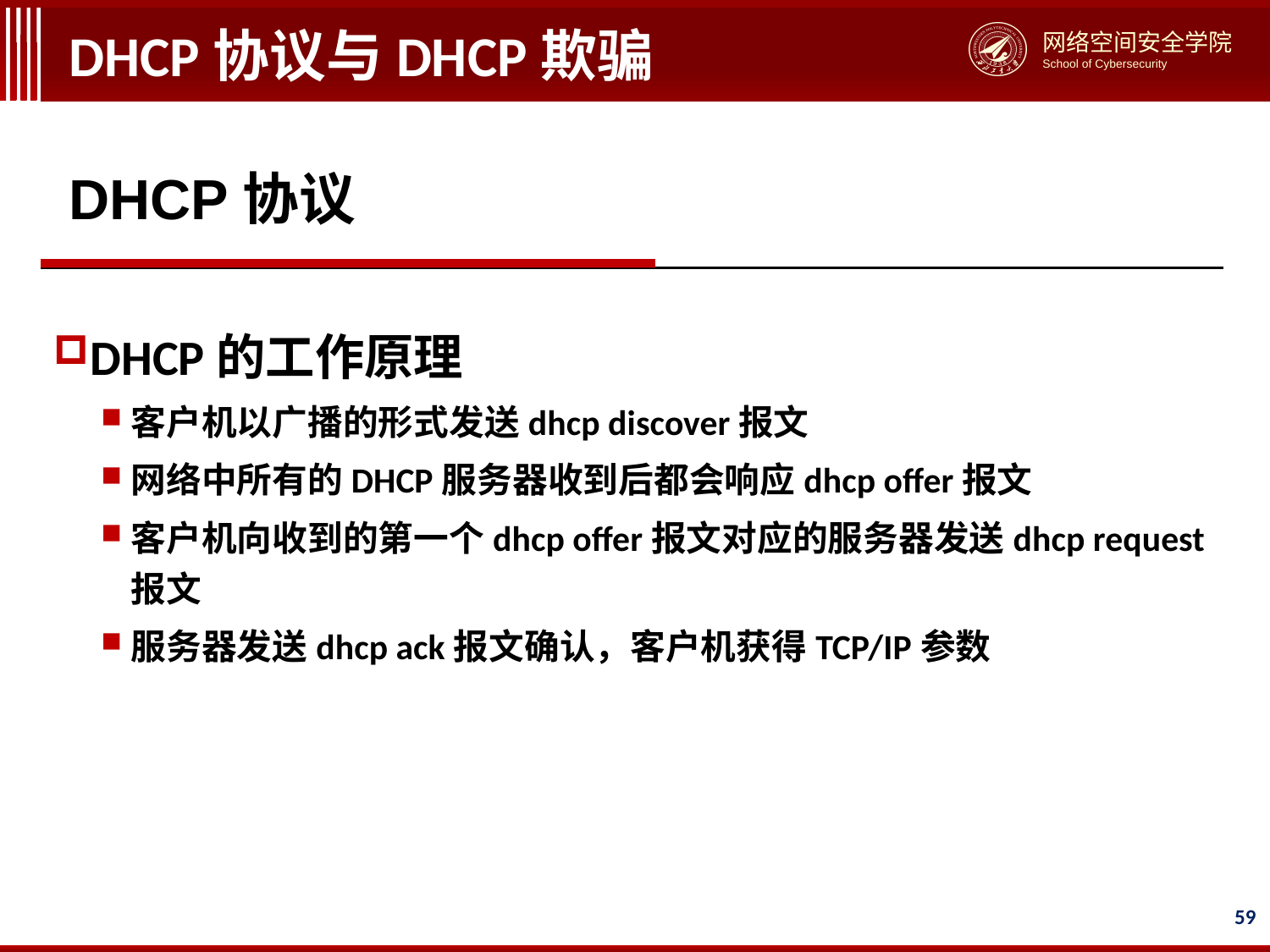

# DHCP协议与DHCP欺骗
DHCP协议

DHCP的工作原理
客户机以广播的形式发送dhcp discover报文
网络中所有的DHCP服务器收到后都会响应dhcp offer报文
客户机向收到的第一个dhcp offer报文对应的服务器发送dhcp request报文
服务器发送dhcp ack报文确认，客户机获得TCP/IP参数